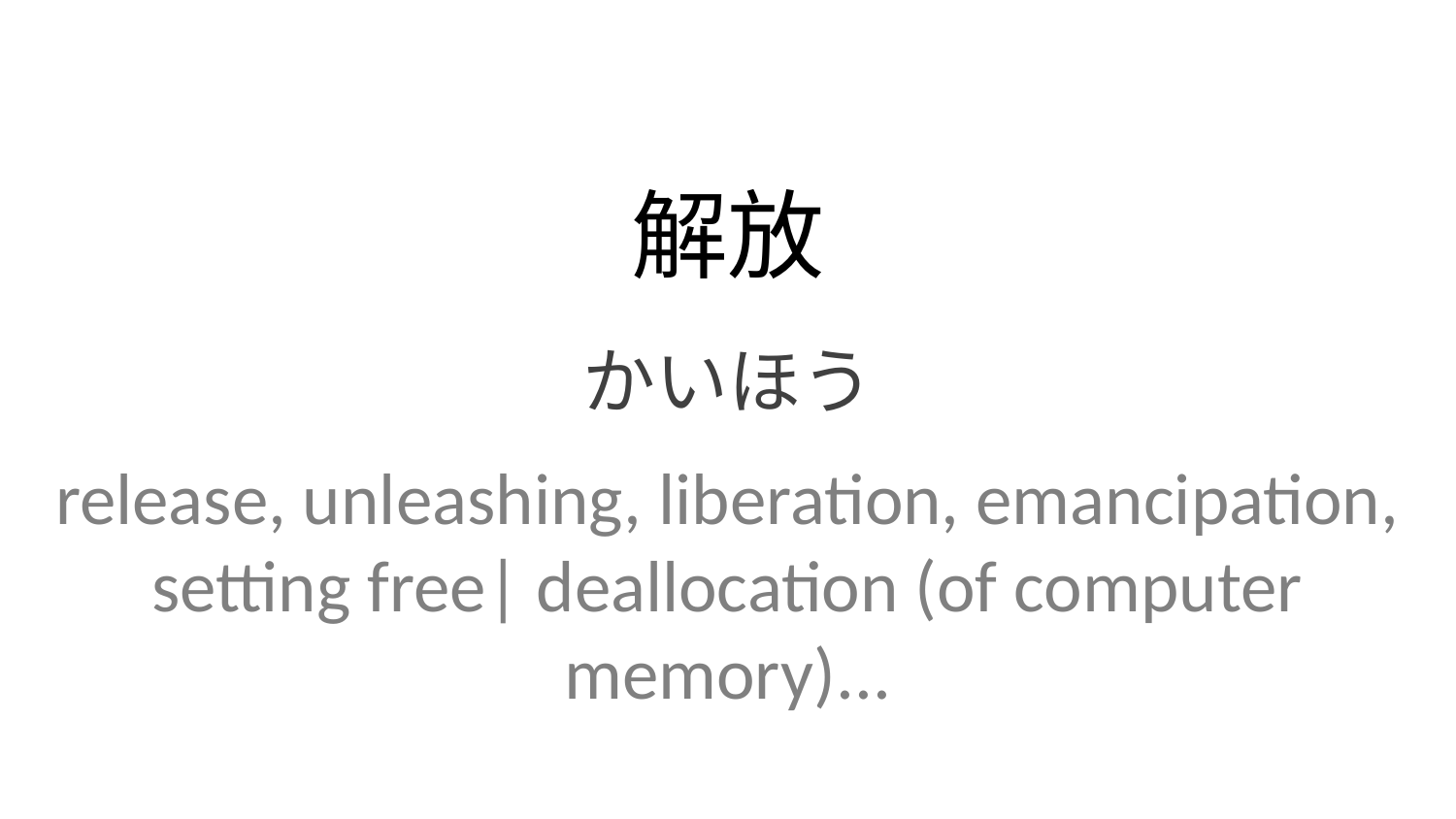

解放

かいほう
release, unleashing, liberation, emancipation, setting free| deallocation (of computer memory)...